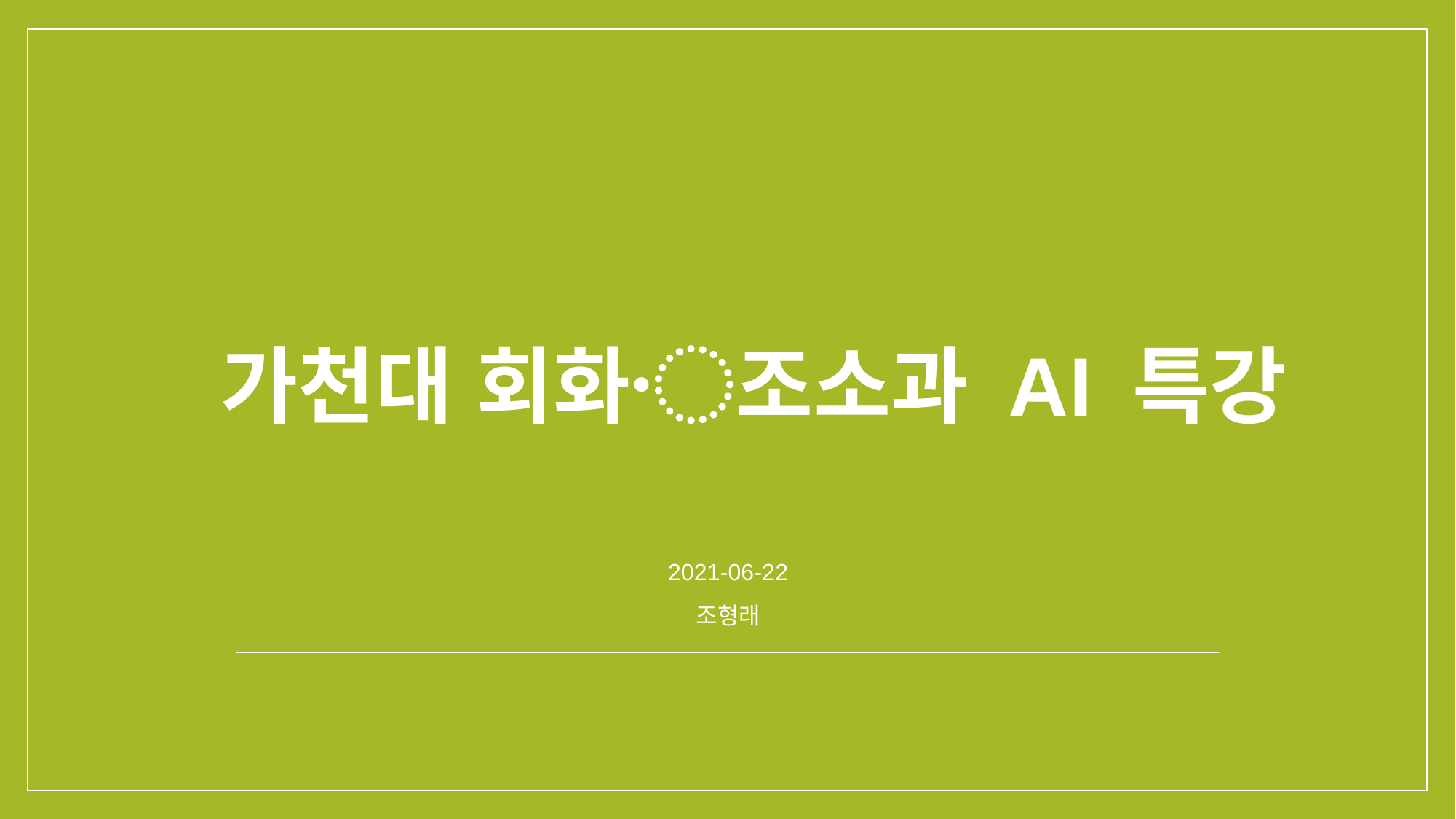

# 가천대 회화〮조소과 AI 특강
2021-06-22
조형래